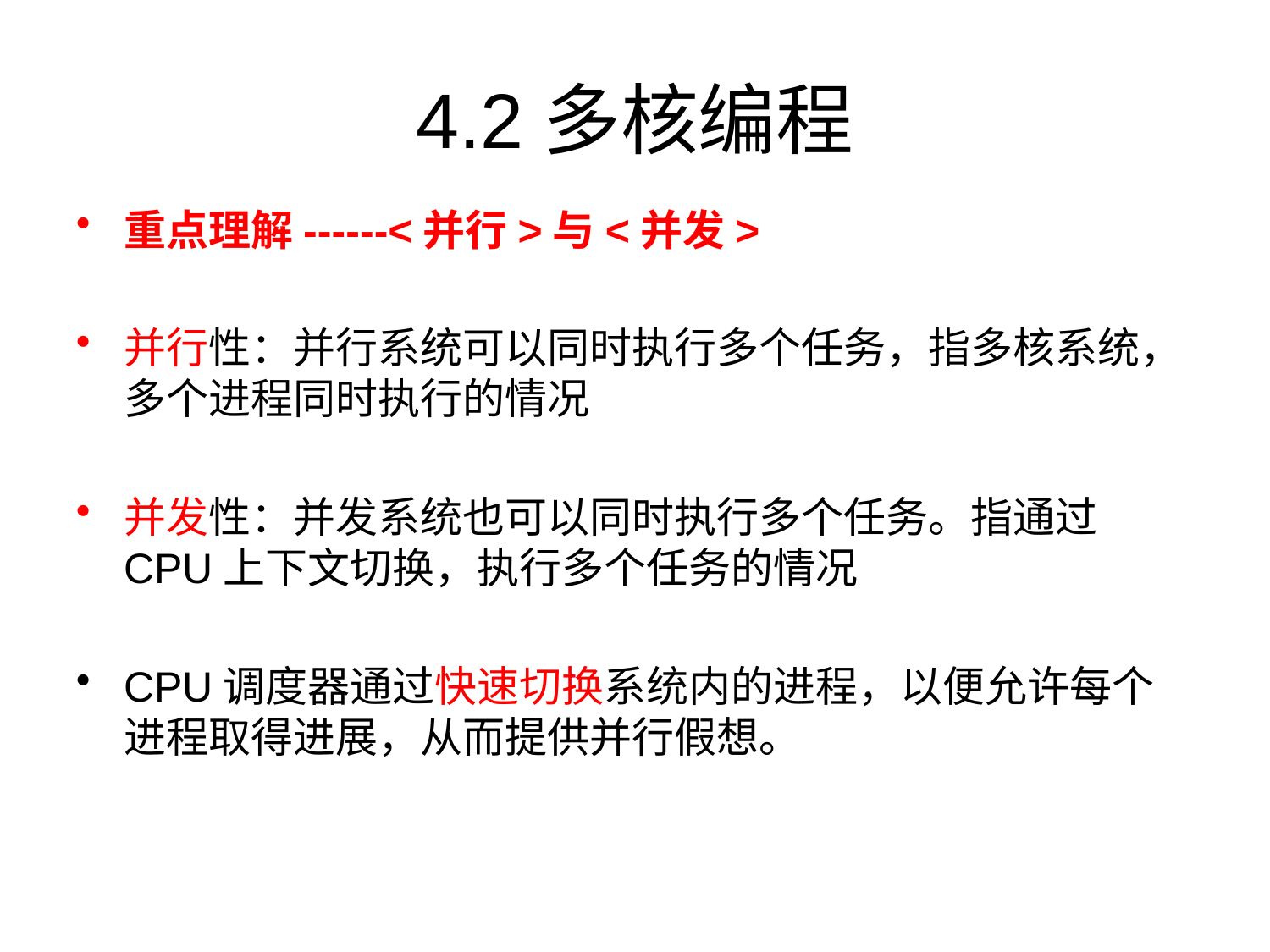

# 4.2	多核编程
重点理解------<并行>与<并发>

并行性：并行系统可以同时执行多个任务，指多核系统，多个进程同时执行的情况

并发性：并发系统也可以同时执行多个任务。指通过CPU上下文切换，执行多个任务的情况

CPU调度器通过快速切换系统内的进程，以便允许每个进程取得进展，从而提供并行假想。